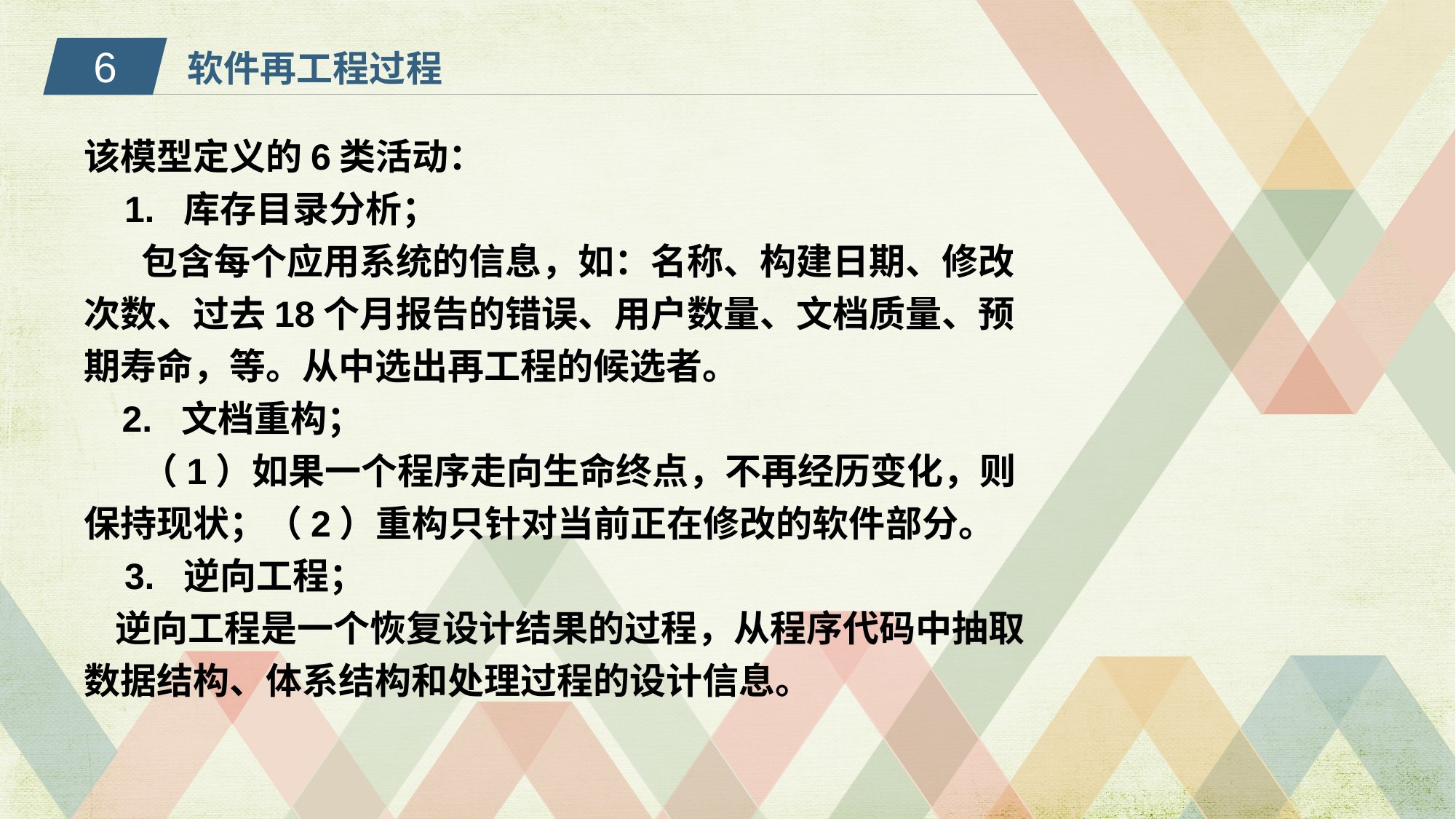

6

软件再工程过程

该模型定义的6类活动：
    1.  库存目录分析；
      包含每个应用系统的信息，如：名称、构建日期、修改次数、过去18个月报告的错误、用户数量、文档质量、预期寿命，等。从中选出再工程的候选者。
    2.  文档重构；
      （1）如果一个程序走向生命终点，不再经历变化，则保持现状；（2）重构只针对当前正在修改的软件部分。
    3.  逆向工程；
    逆向工程是一个恢复设计结果的过程，从程序代码中抽取数据结构、体系结构和处理过程的设计信息。